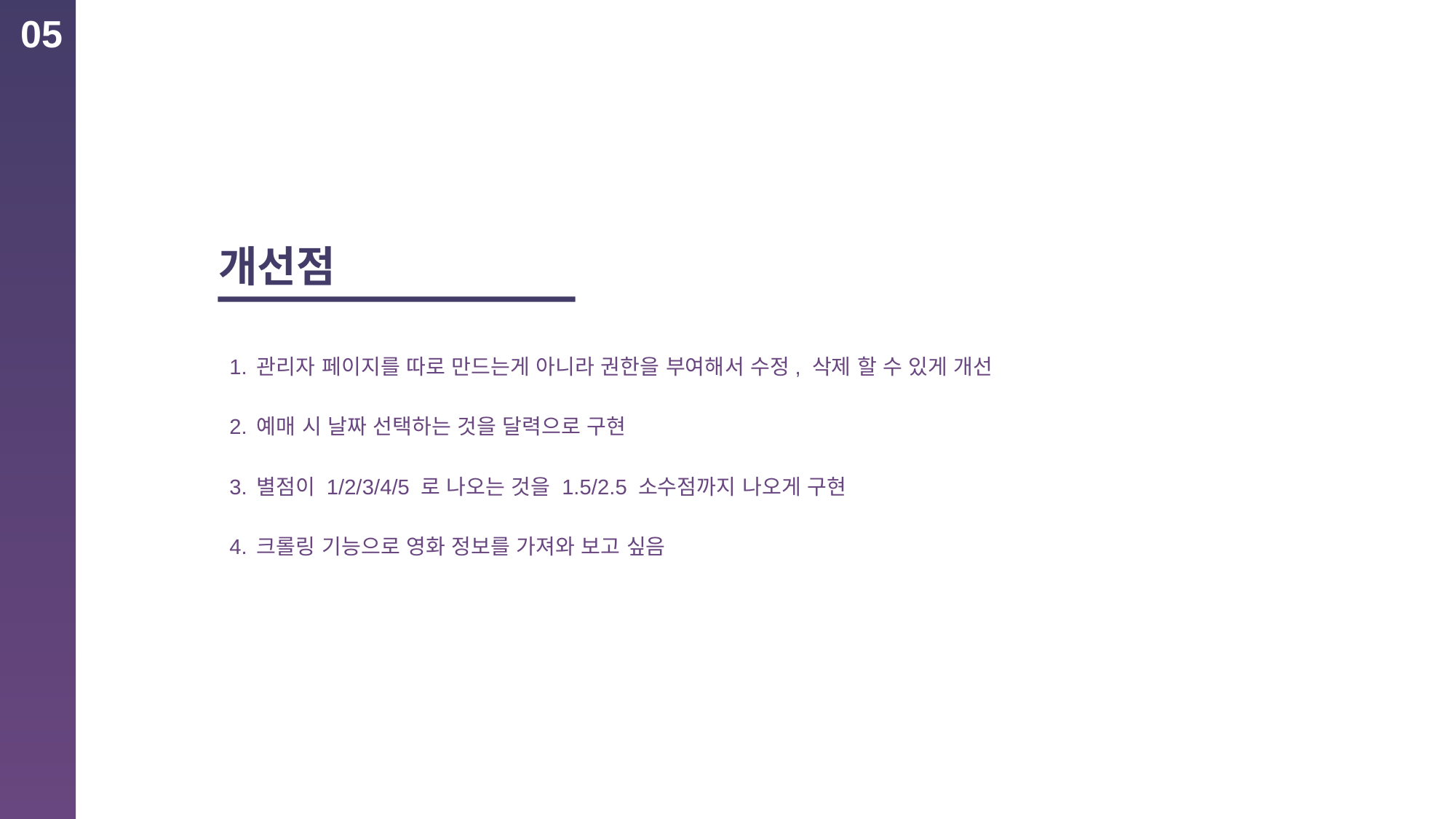

05
개선점

관리자 페이지를 따로 만드는게 아니라 권한을 부여해서 수정, 삭제 할 수 있게 개선

예매 시 날짜 선택하는 것을 달력으로 구현

별점이 1/2/3/4/5 로 나오는 것을 1.5/2.5 소수점까지 나오게 구현

크롤링 기능으로 영화 정보를 가져와 보고 싶음